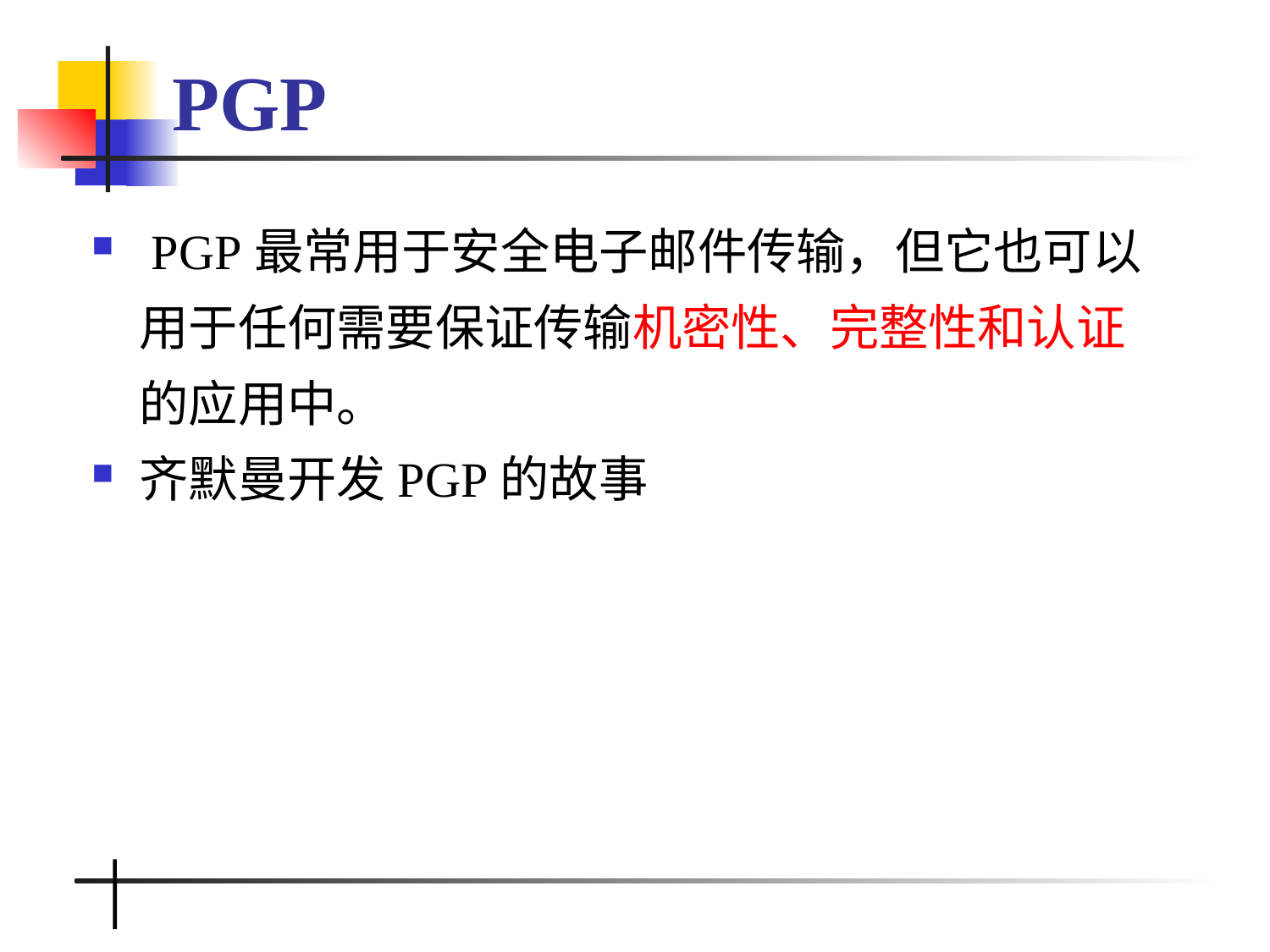

# PGP
 PGP最常用于安全电子邮件传输，但它也可以用于任何需要保证传输机密性、完整性和认证的应用中。
齐默曼开发PGP的故事